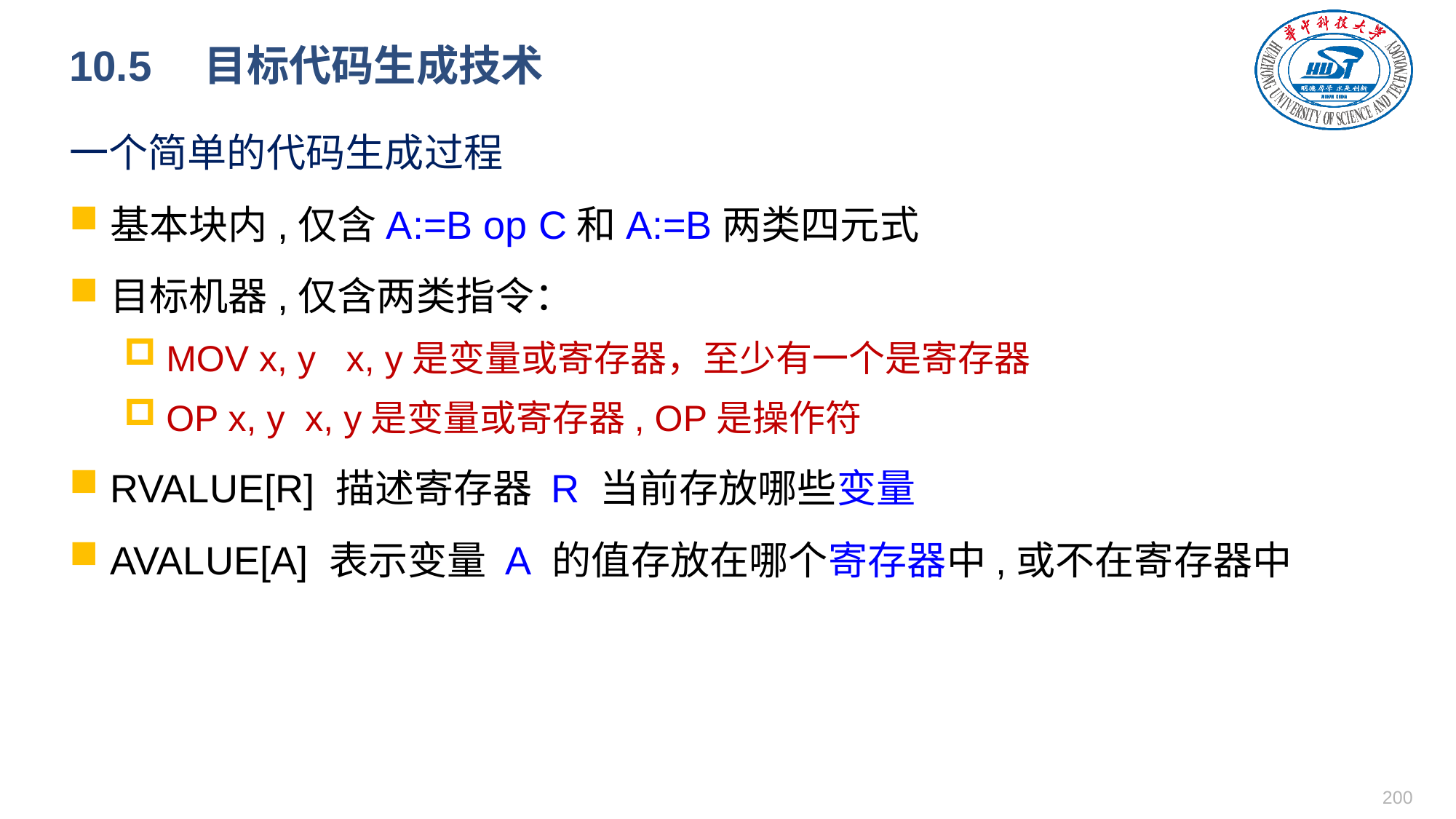

# 10.5　目标代码生成技术
一个简单的代码生成过程
基本块内,仅含A:=B op C和A:=B两类四元式
目标机器,仅含两类指令：
MOV x, y   x, y是变量或寄存器，至少有一个是寄存器
OP x, y  x, y是变量或寄存器, OP是操作符
RVALUE[R] 描述寄存器 R 当前存放哪些变量
AVALUE[A] 表示变量 A 的值存放在哪个寄存器中,或不在寄存器中

200